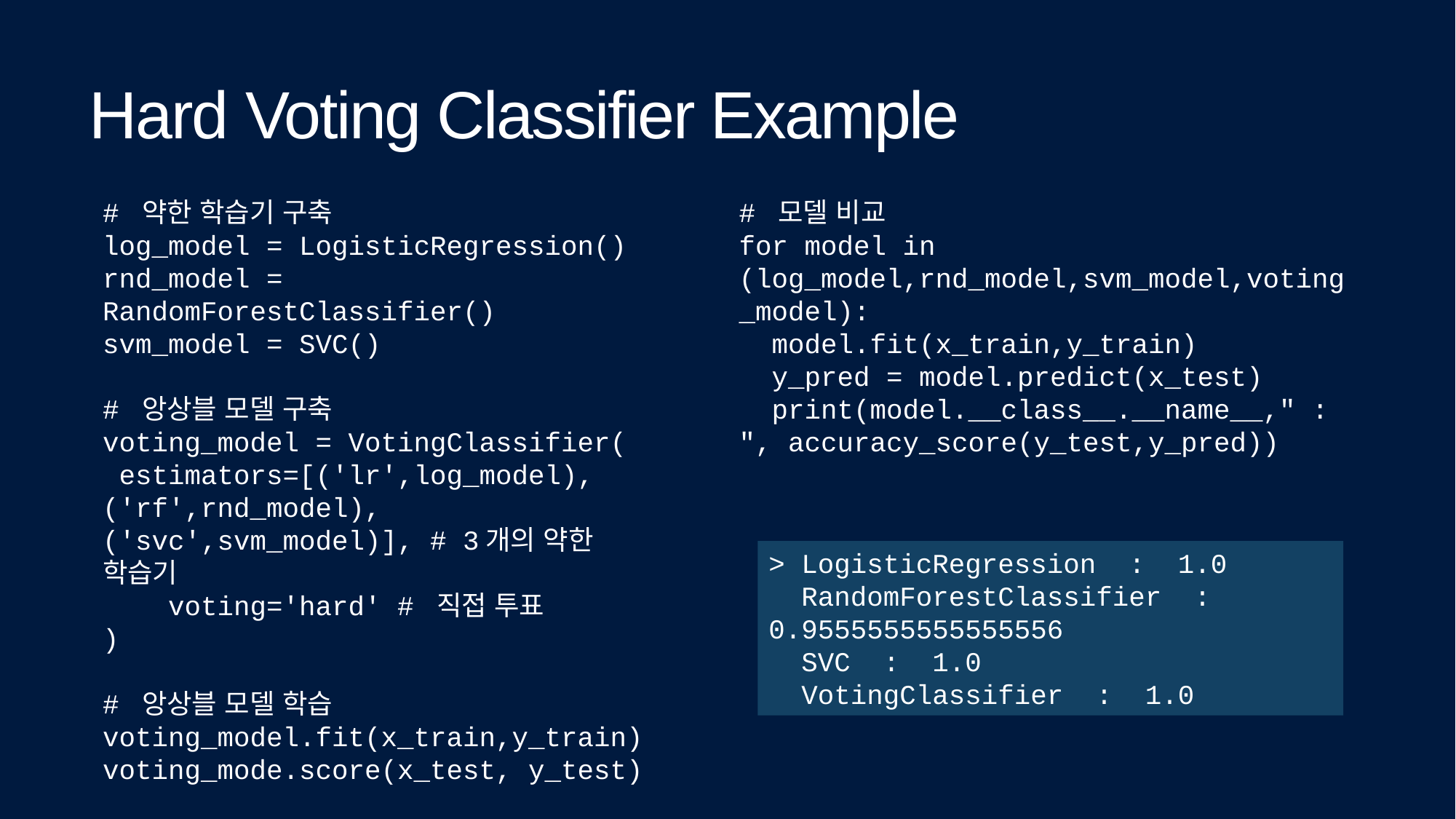

# Hard Voting Classifier Example
# 약한 학습기 구축
log_model = LogisticRegression()
rnd_model = RandomForestClassifier()
svm_model = SVC()

# 앙상블 모델 구축
voting_model = VotingClassifier(    estimators=[('lr',log_model),('rf',rnd_model),('svc',svm_model)], # 3개의 약한 학습기
    voting='hard' # 직접 투표
)

# 앙상블 모델 학습
voting_model.fit(x_train,y_train)
voting_mode.score(x_test, y_test)
# 모델 비교
for model in (log_model,rnd_model,svm_model,voting_model):
  model.fit(x_train,y_train)
  y_pred = model.predict(x_test)
  print(model.__class__.__name__," : ", accuracy_score(y_test,y_pred))
> LogisticRegression  :  1.0
  RandomForestClassifier  :  0.9555555555555556
  SVC  :  1.0
  VotingClassifier  :  1.0